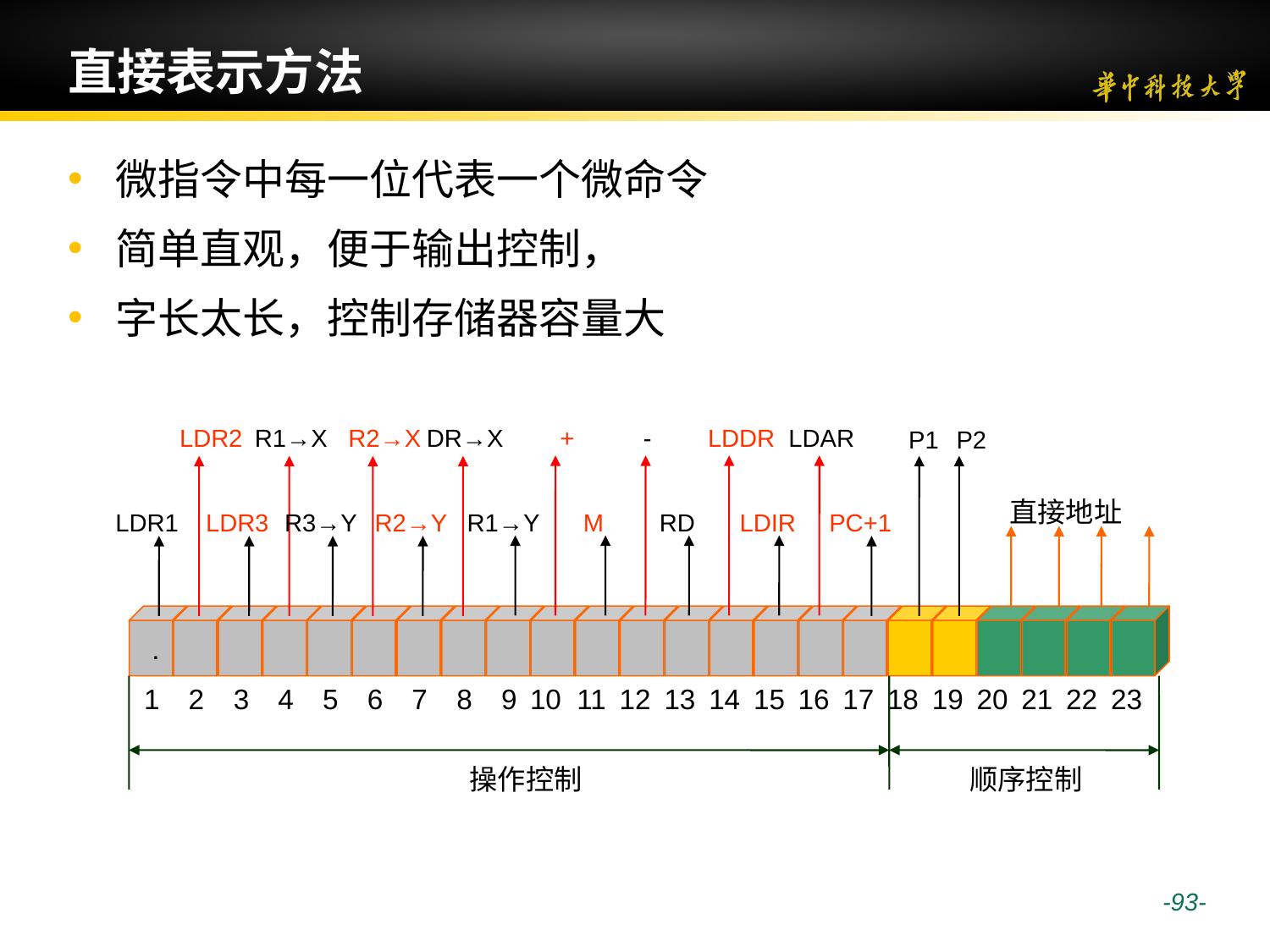

# 直接表示方法
微指令中每一位代表一个微命令
简单直观，便于输出控制，
字长太长，控制存储器容量大
+
-
LDDR
LDAR
LDR2
R1→X
R2→X
DR→X
P1
P2

直接地址
R1→Y
M
RD
LDIR
LDR1
LDR3
R3→Y
R2→Y
PC+1

.

18
19

20
21
22
23
1
2
3
4
5
6
7
8
9
10
11
12
13
14
15
16
17

操作控制
顺序控制
 -93-